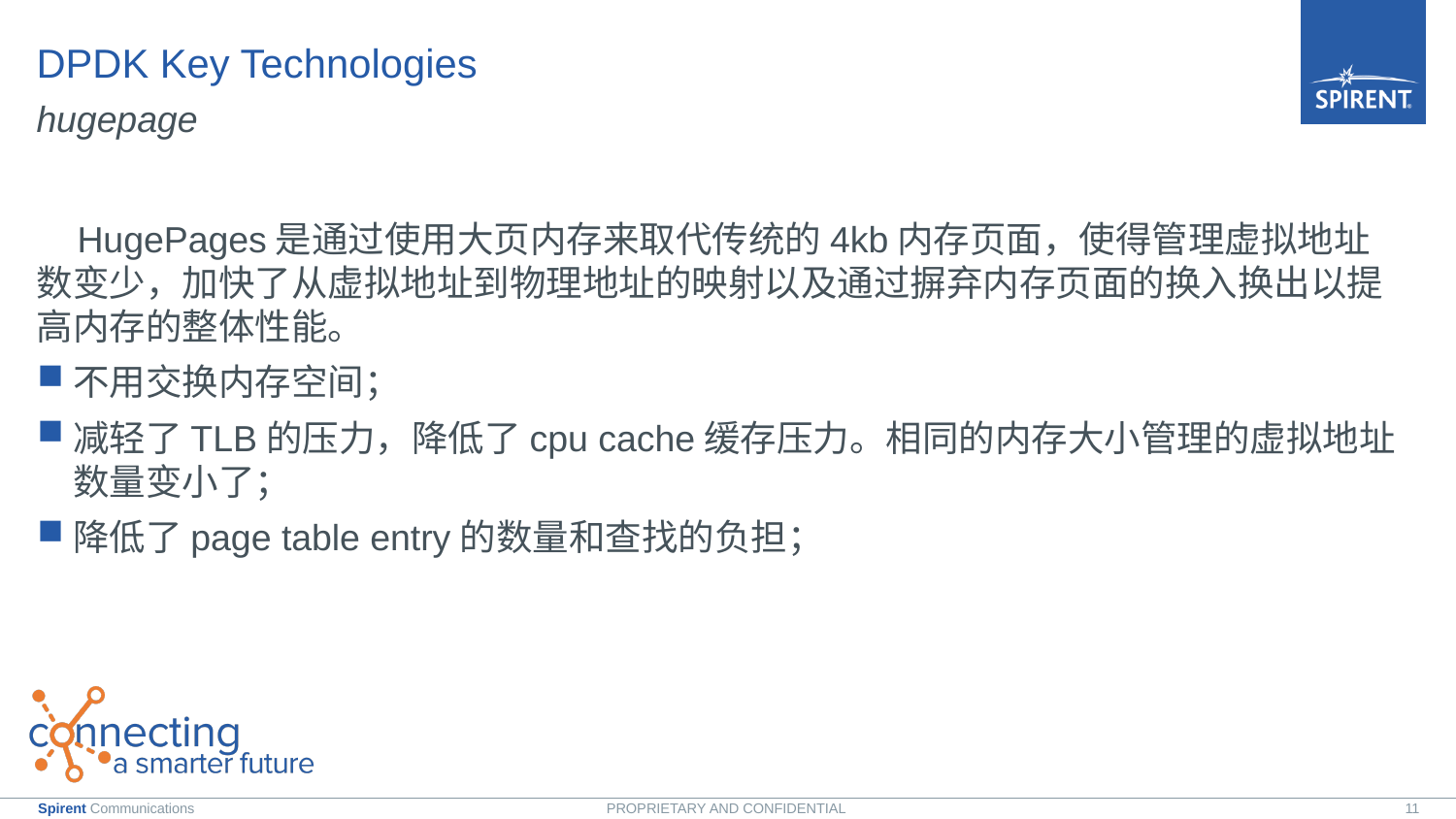

# DPDK Key Technologies
hugepage

    HugePages是通过使用大页内存来取代传统的4kb内存页面，使得管理虚拟地址数变少，加快了从虚拟地址到物理地址的映射以及通过摒弃内存页面的换入换出以提高内存的整体性能。
不用交换内存空间；
减轻了TLB的压力，降低了cpu cache缓存压力。相同的内存大小管理的虚拟地址数量变小了；
降低了page table entry的数量和查找的负担；